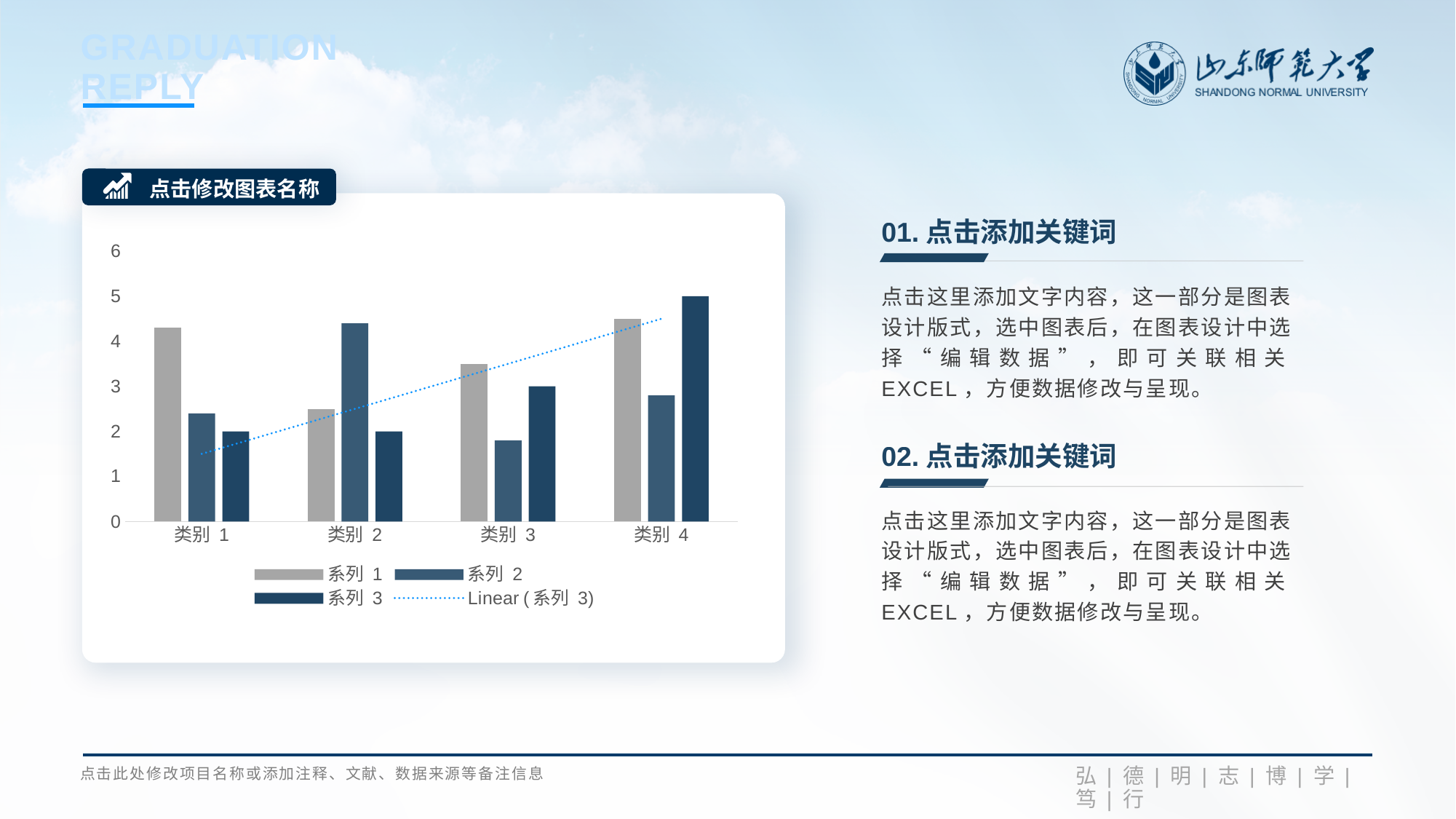

点击修改图表名称

01.点击添加关键词

### Chart

| Category | 系列 1 | 系列 2 | 系列 3 |
|---|---|---|---|
| 类别 1 | 4.3 | 2.4 | 2.0 |
| 类别 2 | 2.5 | 4.4 | 2.0 |
| 类别 3 | 3.5 | 1.8 | 3.0 |
| 类别 4 | 4.5 | 2.8 | 5.0 |
点击这里添加文字内容，这一部分是图表设计版式，选中图表后，在图表设计中选择“编辑数据”，即可关联相关EXCEL，方便数据修改与呈现。
02.点击添加关键词

点击这里添加文字内容，这一部分是图表设计版式，选中图表后，在图表设计中选择“编辑数据”，即可关联相关EXCEL，方便数据修改与呈现。